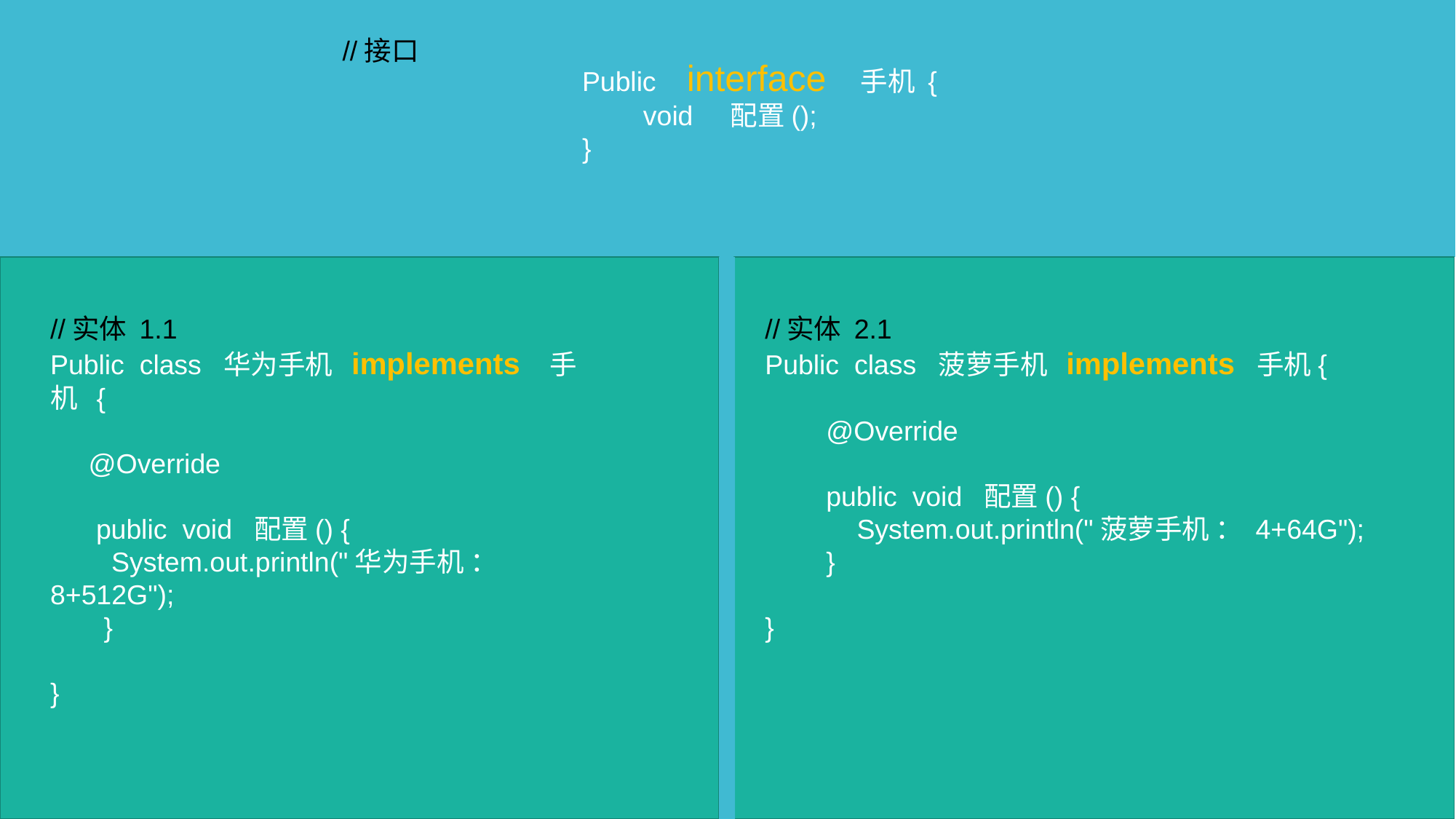

//接口
Public    interface   手机 {
        void    配置();
}

//实体 1.1
Public  class  华为手机  implements   手机  {

     @Override

      public  void  配置() {
        System.out.println("华为手机 ： 8+512G");
       }

}
//实体 2.1
Public  class  菠萝手机  implements  手机{

        @Override

        public  void  配置() {
            System.out.println("菠萝手机 ： 4+64G");
        }

}